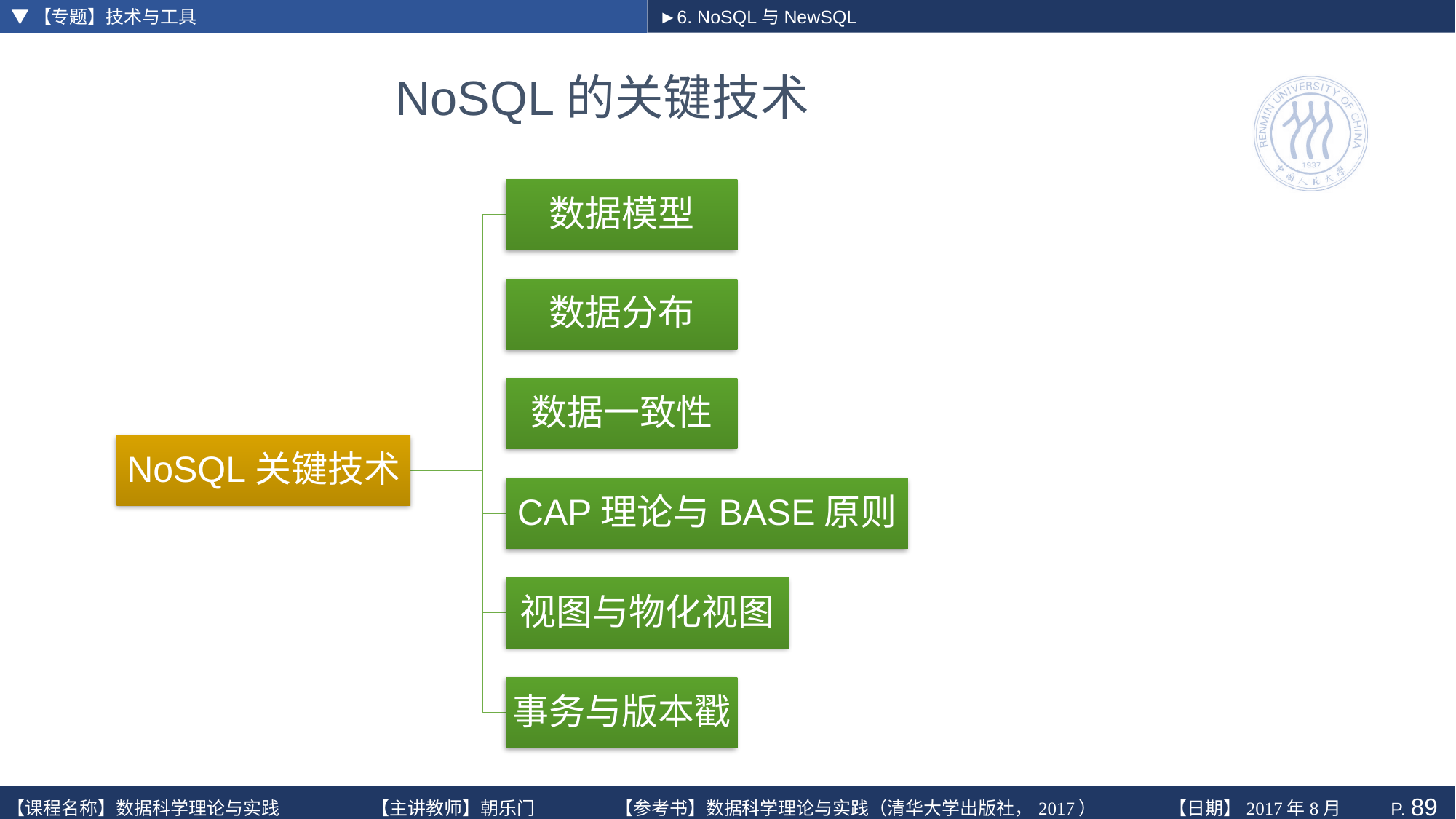

▼【专题】技术与工具
►6. NoSQL与NewSQL
# NoSQL的关键技术
NoSQL关键技术
数据模型
数据分布
数据一致性
CAP理论与BASE原则
视图与物化视图
事务与版本戳